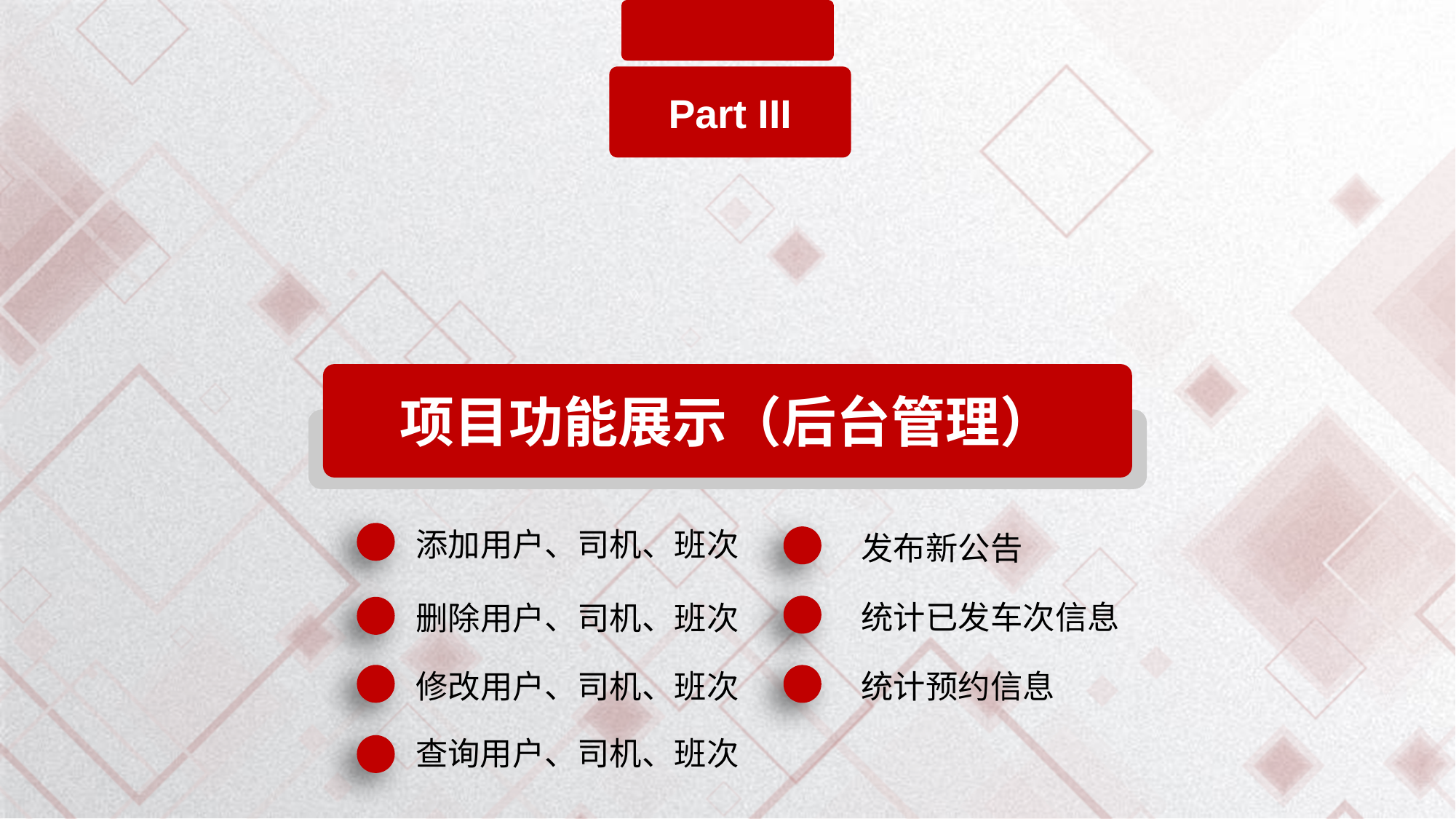

Part III
项目功能展示（后台管理）

添加用户、司机、班次
发布新公告

统计已发车次信息

删除用户、司机、班次

修改用户、司机、班次
统计预约信息

查询用户、司机、班次